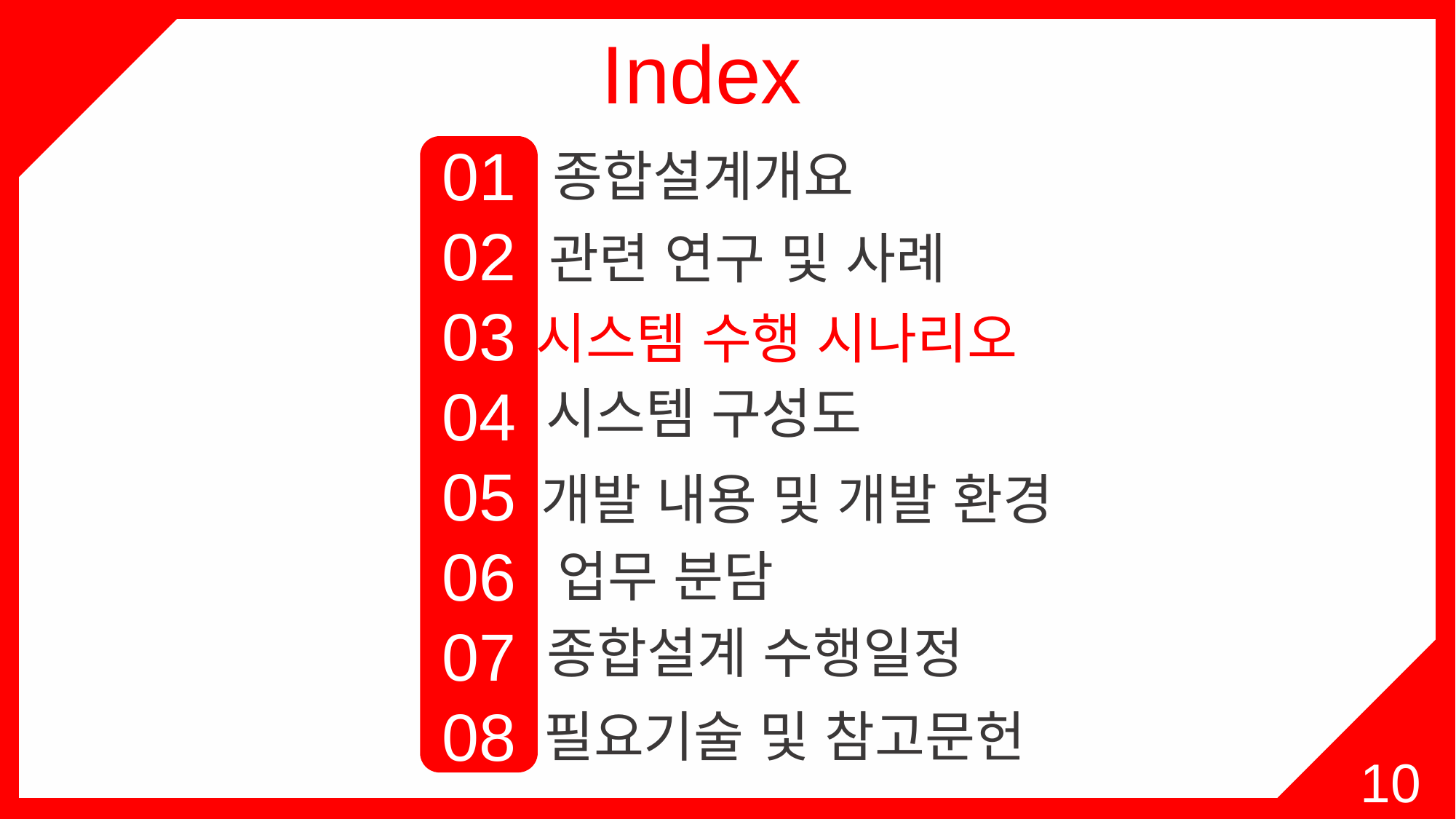

Index
01
02
03
04
05
06
07
08
종합설계개요
관련 연구 및 사례
시스템 수행 시나리오
시스템 구성도
업무 분담
종합설계 수행일정
필요기술 및 참고문헌
개발 내용 및 개발 환경

10